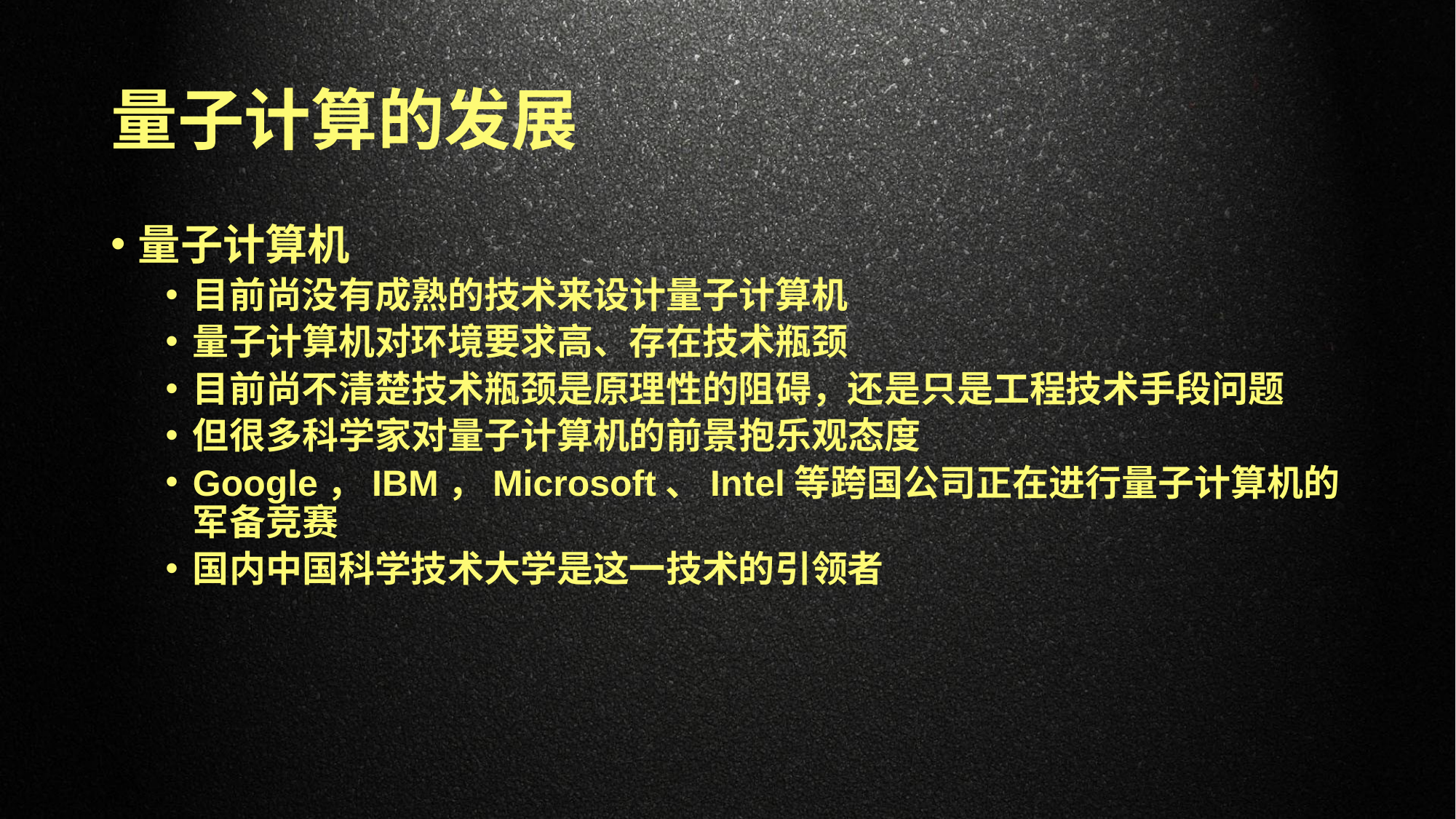

# 量子计算的发展
量子计算机
目前尚没有成熟的技术来设计量子计算机
量子计算机对环境要求高、存在技术瓶颈
目前尚不清楚技术瓶颈是原理性的阻碍，还是只是工程技术手段问题
但很多科学家对量子计算机的前景抱乐观态度
Google，IBM，Microsoft、Intel等跨国公司正在进行量子计算机的军备竞赛
国内中国科学技术大学是这一技术的引领者